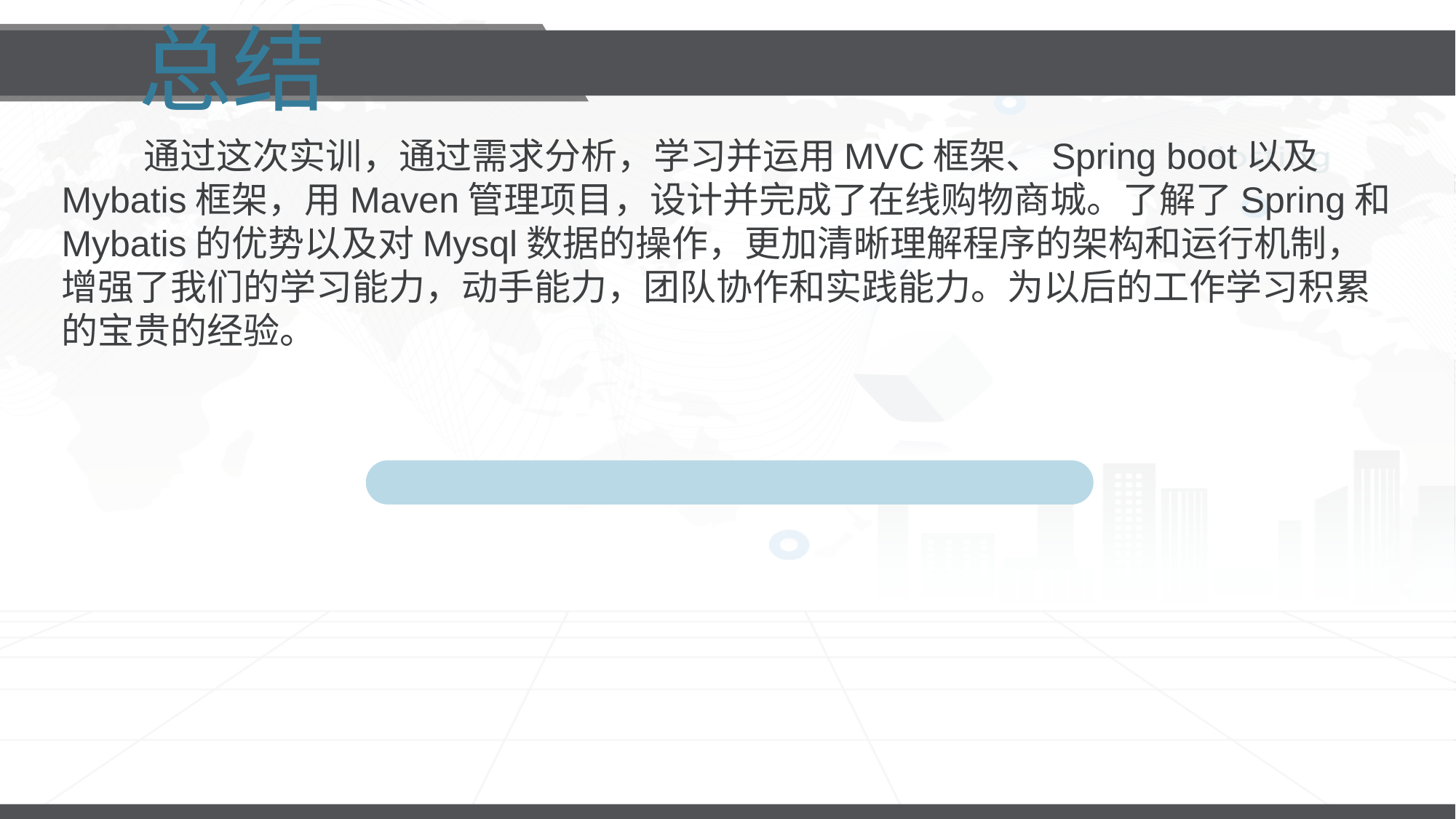

# 总结
         通过这次实训，通过需求分析，学习并运用MVC框架、Spring boot以及Mybatis框架，用Maven管理项目，设计并完成了在线购物商城。了解了Spring和Mybatis的优势以及对Mysql数据的操作，更加清晰理解程序的架构和运行机制，增强了我们的学习能力，动手能力，团队协作和实践能力。为以后的工作学习积累的宝贵的经验。